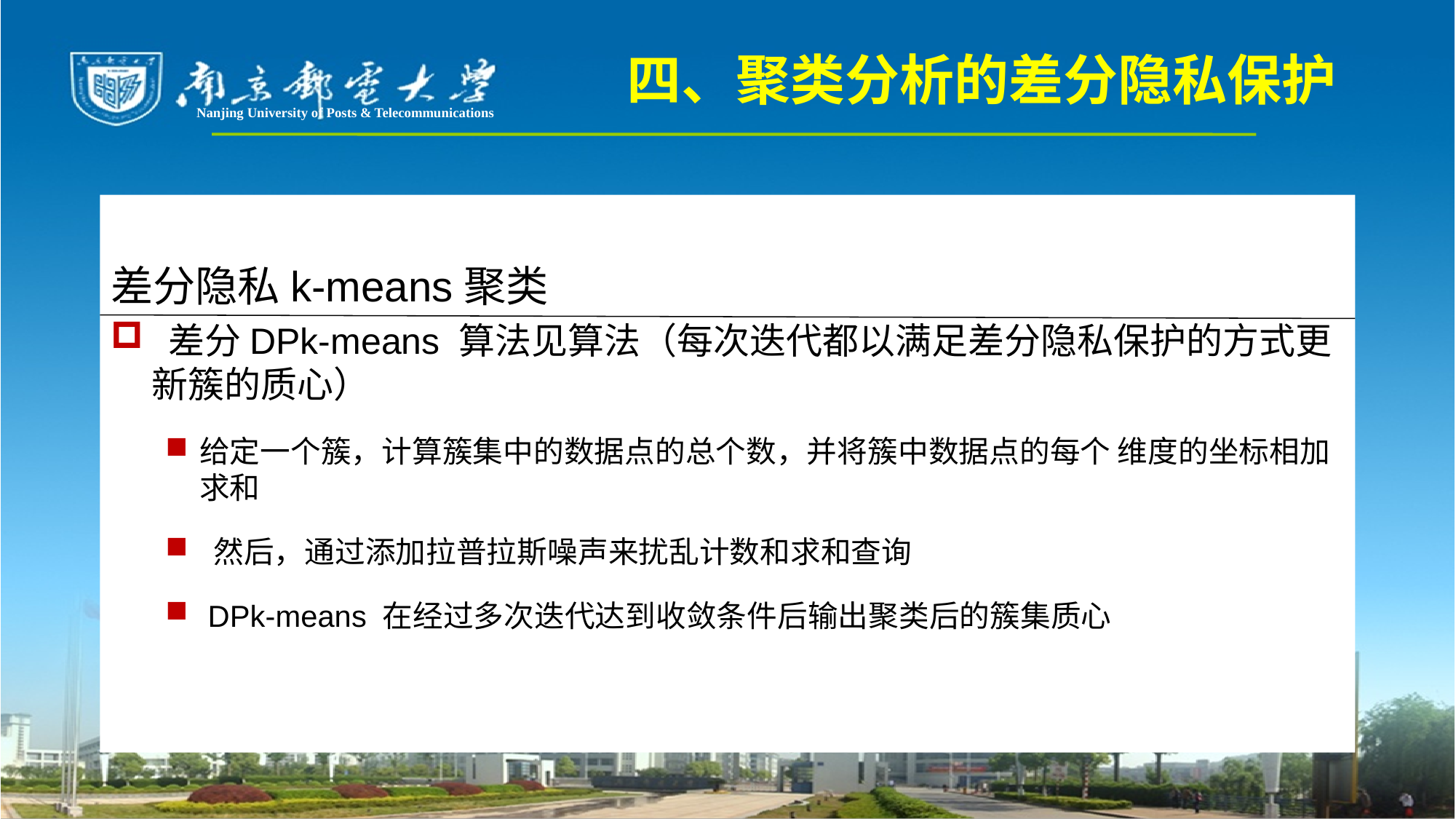

四、聚类分析的差分隐私保护
Nanjing University of Posts & Telecommunications

差分隐私k-means聚类
 差分DPk-means 算法见算法（每次迭代都以满足差分隐私保护的方式更新簇的质心）
给定一个簇，计算簇集中的数据点的总个数，并将簇中数据点的每个 维度的坐标相加求和
 然后，通过添加拉普拉斯噪声来扰乱计数和求和查询
 DPk-means 在经过多次迭代达到收敛条件后输出聚类后的簇集质心